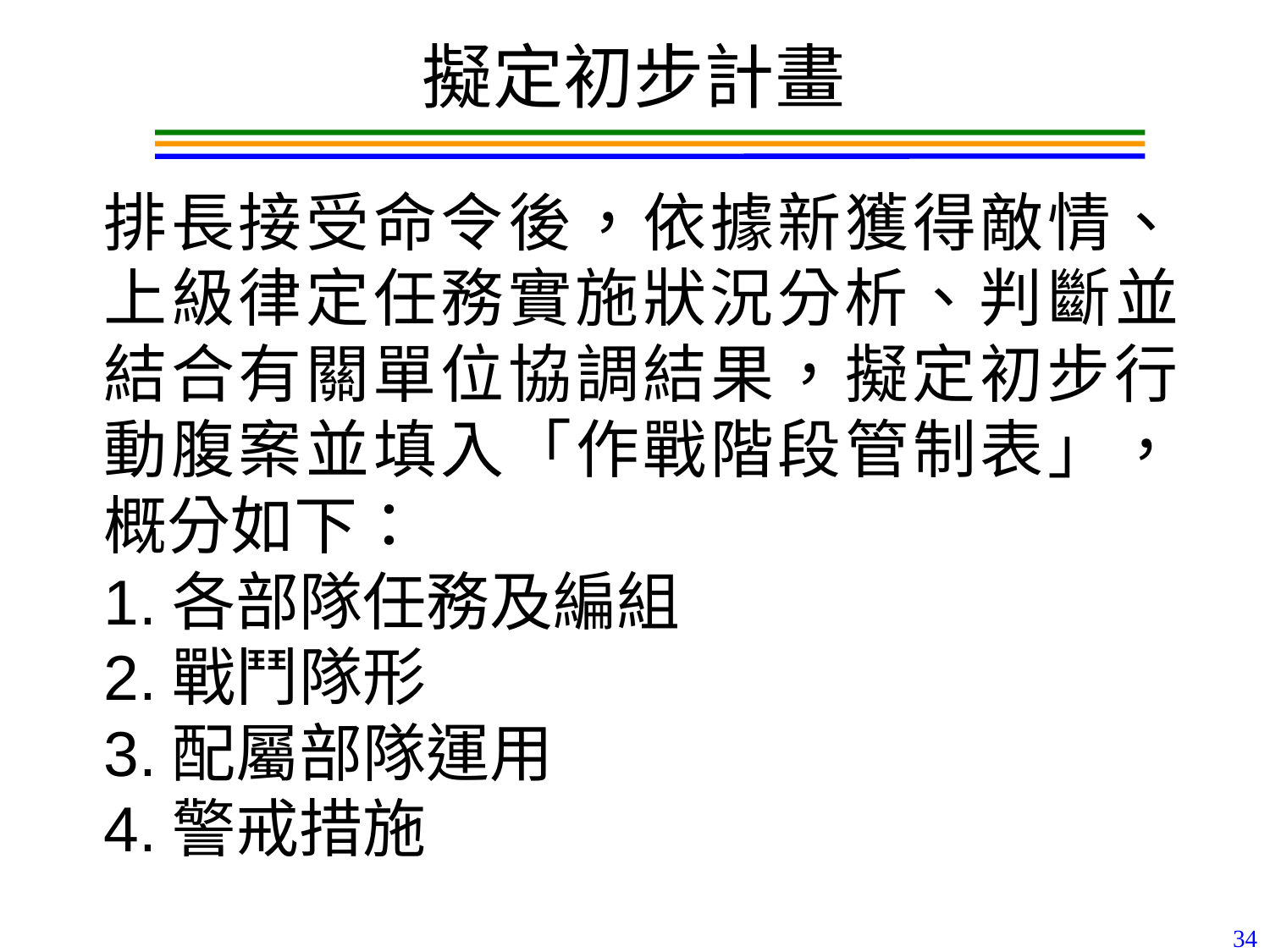

擬定初步計畫
排長接受命令後，依據新獲得敵情、上級律定任務實施狀況分析、判斷並結合有關單位協調結果，擬定初步行動腹案並填入「作戰階段管制表」，概分如下：
1.各部隊任務及編組
2.戰鬥隊形
3.配屬部隊運用
4.警戒措施
34